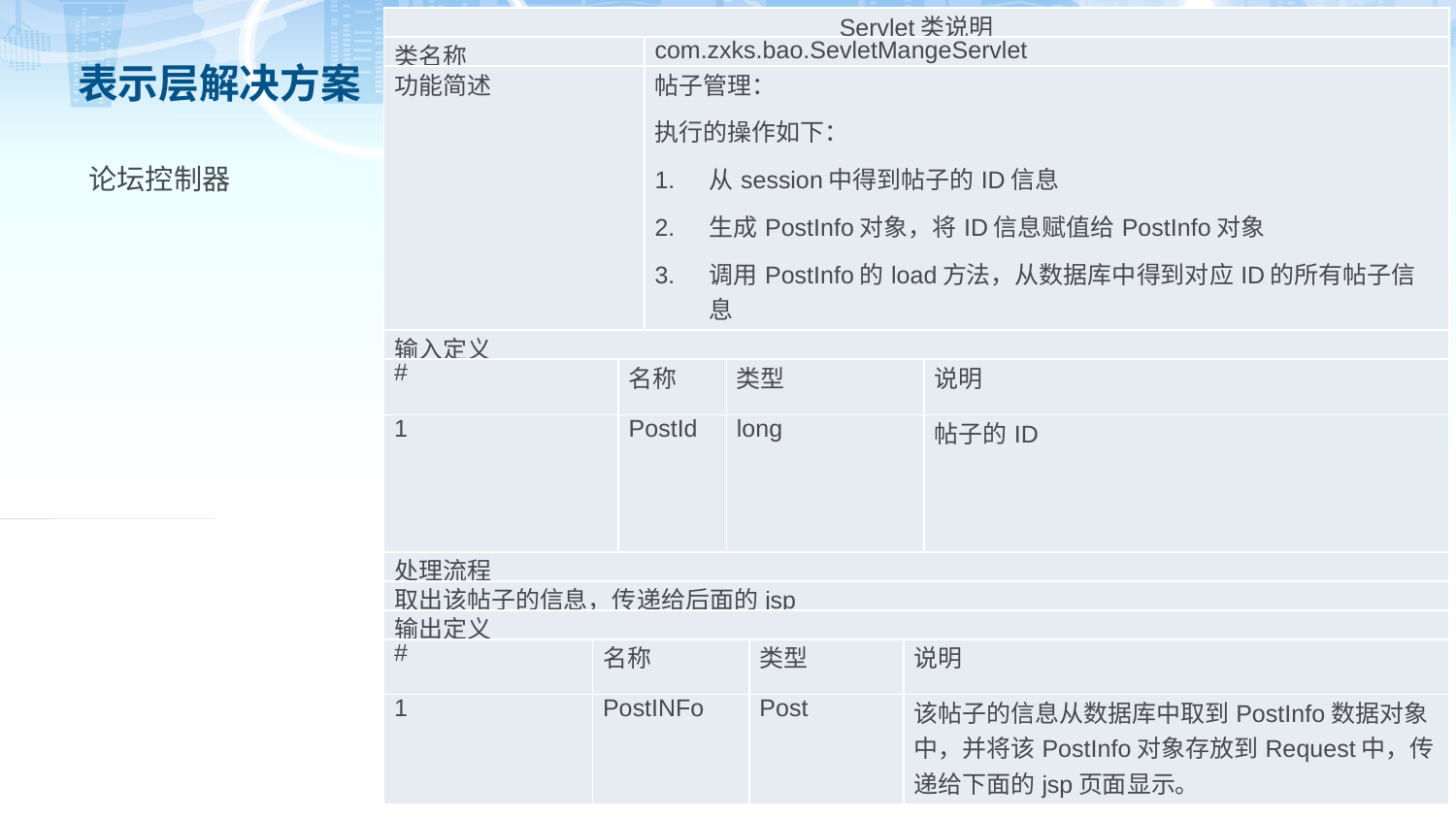

| Servlet类说明 |  |  |  |  |  |  |  |
| --- | --- | --- | --- | --- | --- | --- | --- |
| 类名称 |  |  | com.zxks.bao.SevletMangeServlet |  |  |  |  |
| 功能简述 |  |  | 帖子管理： 执行的操作如下： 从session中得到帖子的ID信息 生成PostInfo对象，将ID信息赋值给PostInfo对象 调用PostInfo的load方法，从数据库中得到对应ID的所有帖子信息 将这些帖子的信息放到Request的Attribute中，并通过post方法将Request转发给后面的jsp. |  |  |  |  |
| 输入定义 |  |  |  |  |  |  |  |
| # |  | 名称 |  | 类型 |  |  | 说明 |
| 1 |  | PostId |  | long |  |  | 帖子的ID |
| 处理流程 |  |  |  |  |  |  |  |
| 取出该帖子的信息，传递给后面的jsp |  |  |  |  |  |  |  |
| 输出定义 |  |  |  |  |  |  |  |
| # | 名称 |  |  |  | 类型 | 说明 |  |
| 1 | PostINFo |  |  |  | Post | 该帖子的信息从数据库中取到PostInfo数据对象中，并将该PostInfo对象存放到Request中，传递给下面的jsp页面显示。 |  |
# 表示层解决方案
论坛控制器